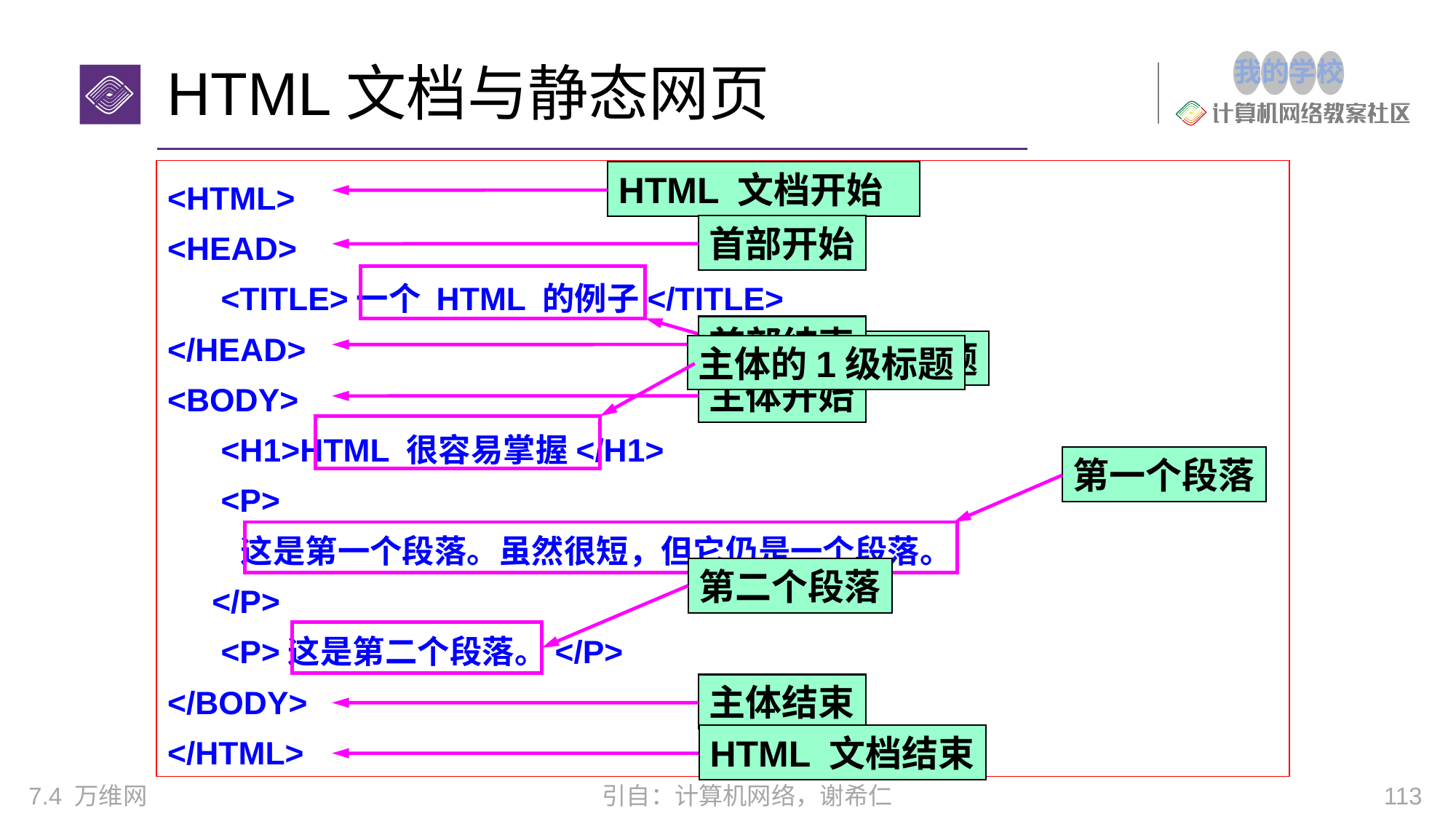

# HTML文档与静态网页
<HTML>
<HEAD>
      <TITLE>一个 HTML 的例子</TITLE>
</HEAD>
<BODY>
      <H1>HTML 很容易掌握</H1>
      <P>
         这是第一个段落。虽然很短，但它仍是一个段落。
     </P>
      <P>这是第二个段落。</P>
</BODY>
</HTML>
HTML 文档开始

首部开始

文档的标题
首部结束

主体的1级标题

主体开始

第一个段落

第二个段落

主体结束

HTML 文档结束

7.4 万维网
113
引自：计算机网络，谢希仁